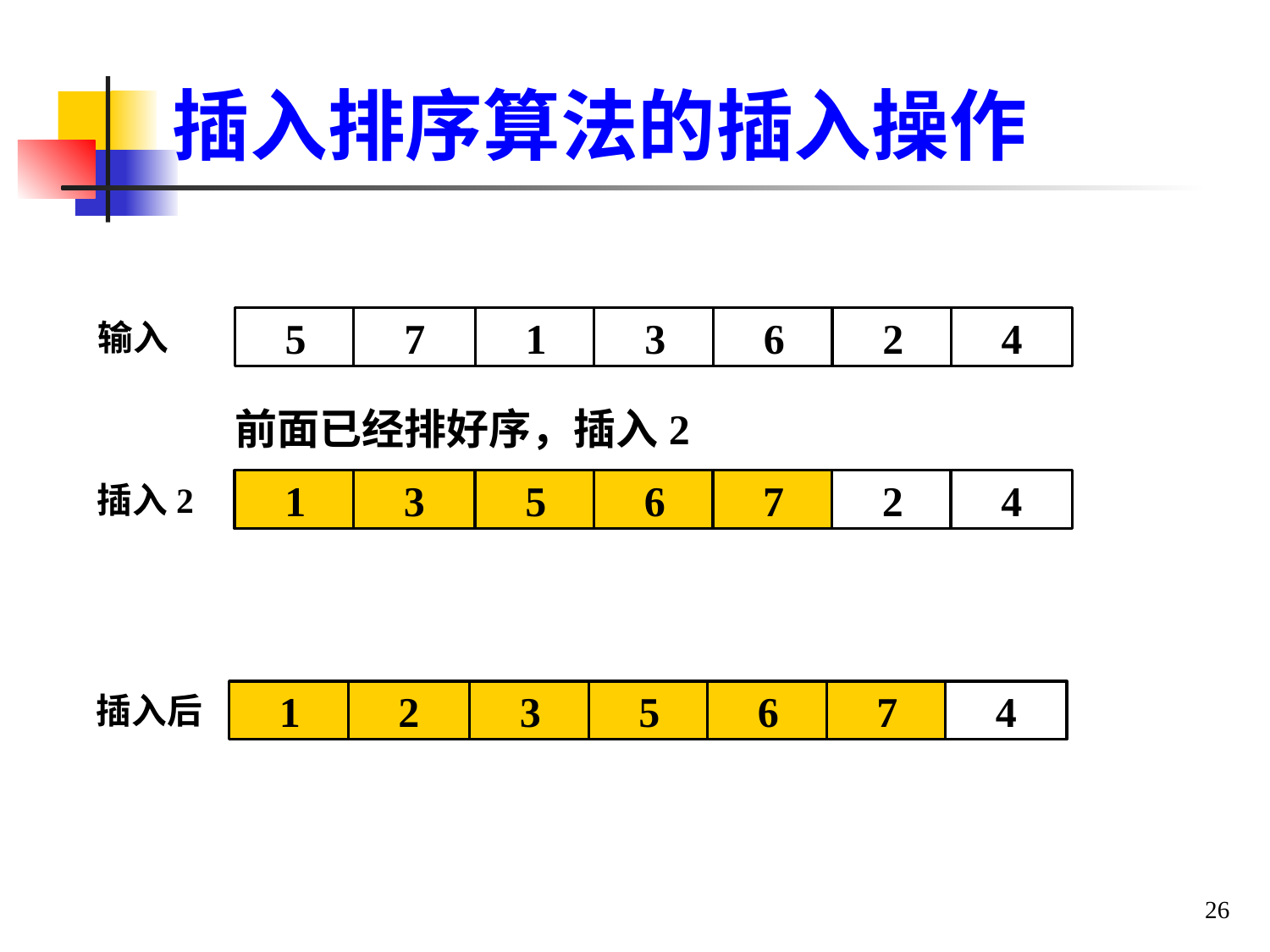

# 插入排序算法的插入操作
5
7
1
3
6
2
4
输入
前面已经排好序，插入2
1
3
5
6
7
2
4
插入2
1
2
3
5
6
7
4
插入后
26